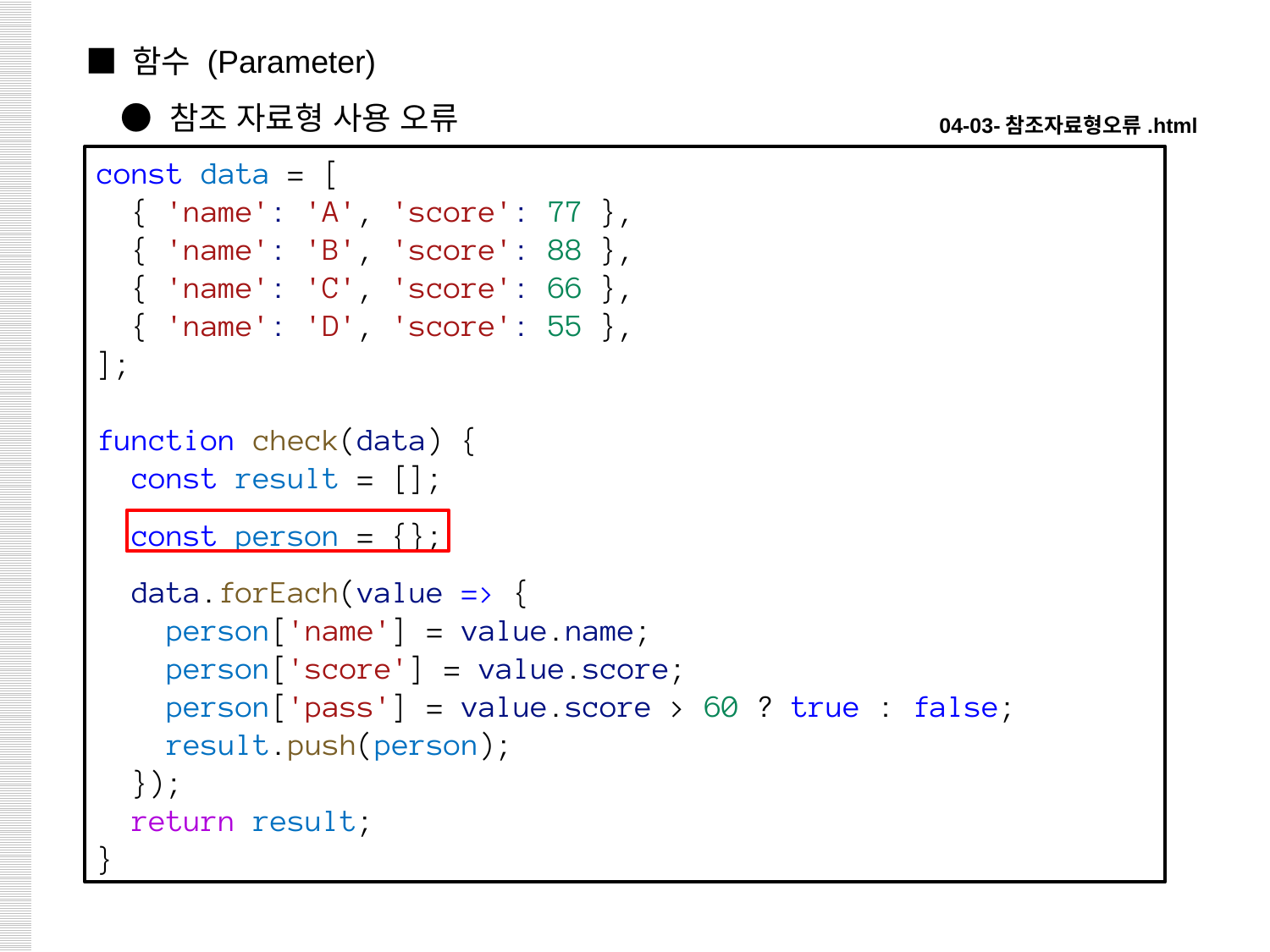

■ 함수 (Parameter)
    ● 참조 자료형 사용 오류
04-03-참조자료형오류.html
const data = [
  { 'name': 'A', 'score': 77 },
  { 'name': 'B', 'score': 88 },
  { 'name': 'C', 'score': 66 },
  { 'name': 'D', 'score': 55 },
];
function check(data) {
  const result = [];
  const person = {};
  data.forEach(value => {
    person['name'] = value.name;
    person['score'] = value.score;
    person['pass'] = value.score > 60 ? true : false;
    result.push(person);
  });
  return result;
}